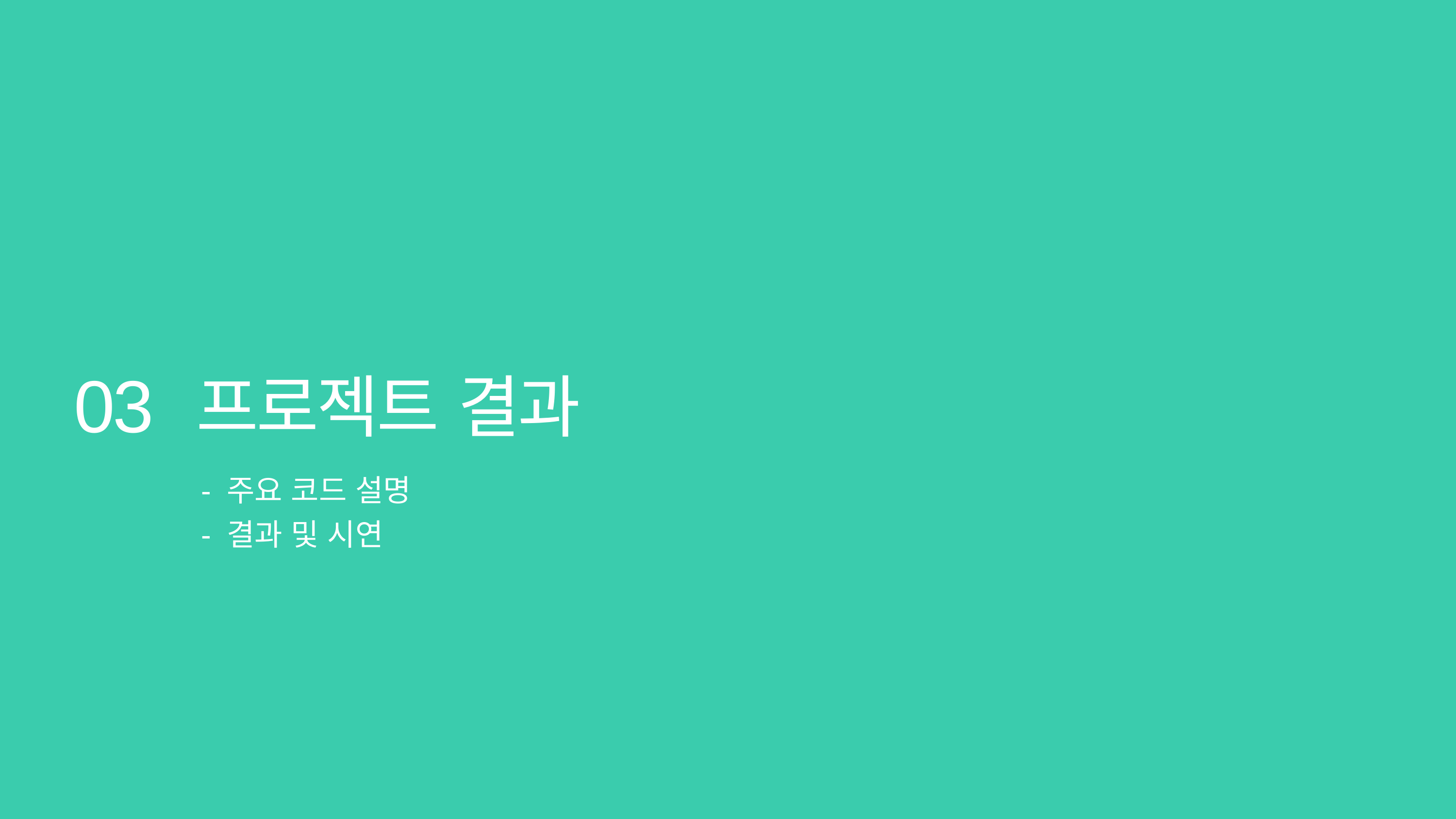

03
프로젝트 결과
- 주요 코드 설명
- 결과 및 시연